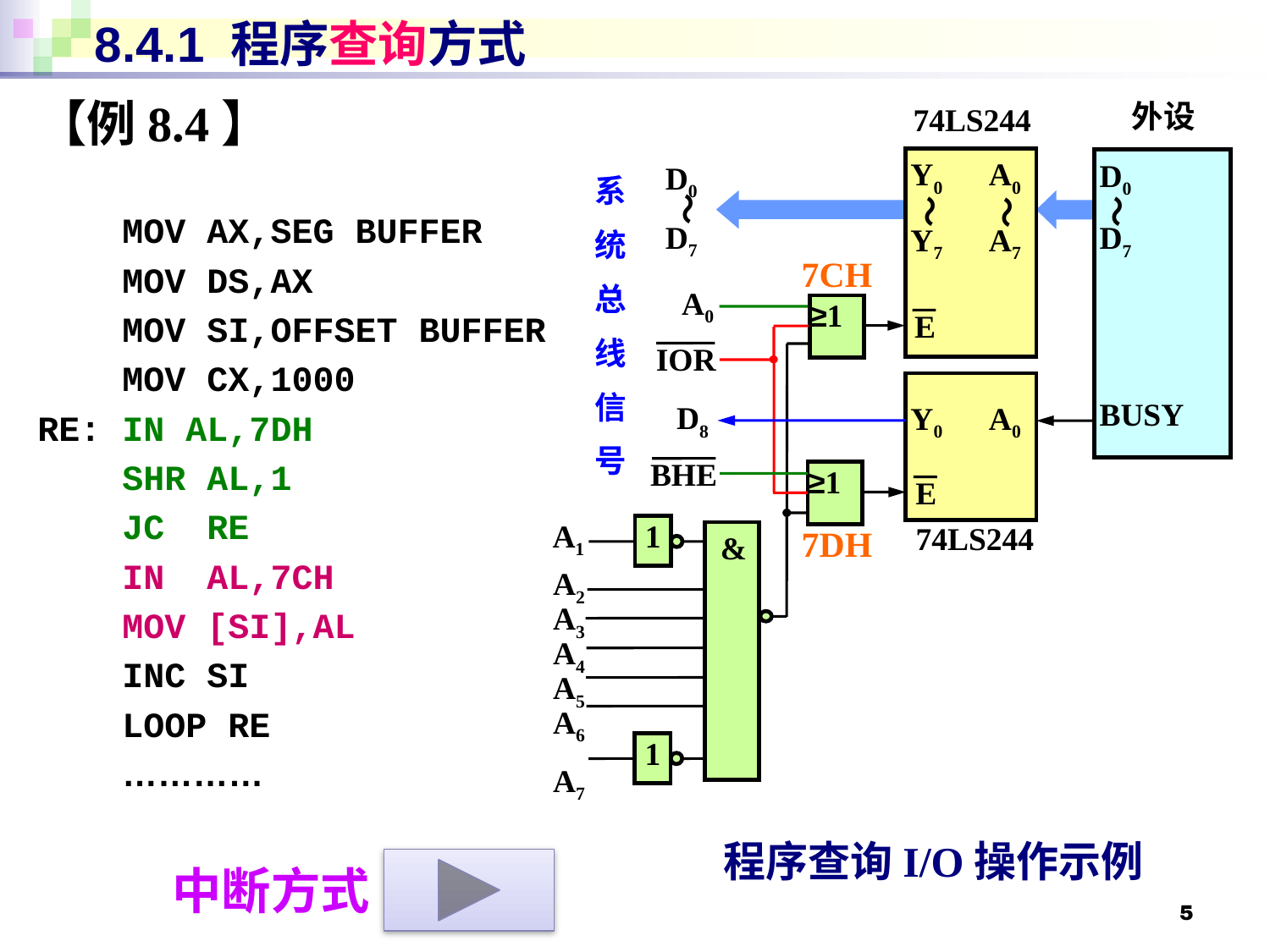

# 8.4.1 程序查询方式
【例8.4】

    MOV AX,SEG BUFFER
    MOV DS,AX
    MOV SI,OFFSET BUFFER
    MOV CX,1000
RE: IN AL,7DH
    SHR AL,1
    JC  RE
    IN  AL,7CH
    MOV [SI],AL
    INC SI
    LOOP RE
    …………
外设
74LS244
Y0      A0
Y7      A7

D0
D7

BUSY
D0
D7
系
统
总
线
信
号

～
～
～
～
7CH
A0
≥1
E

IOR

Y0      A0
D8

BHE

≥1
E

A1
7DH
1

74LS244
&

A2
A3
A4
A5
A6

A7

1

程序查询I/O操作示例

中断方式
5